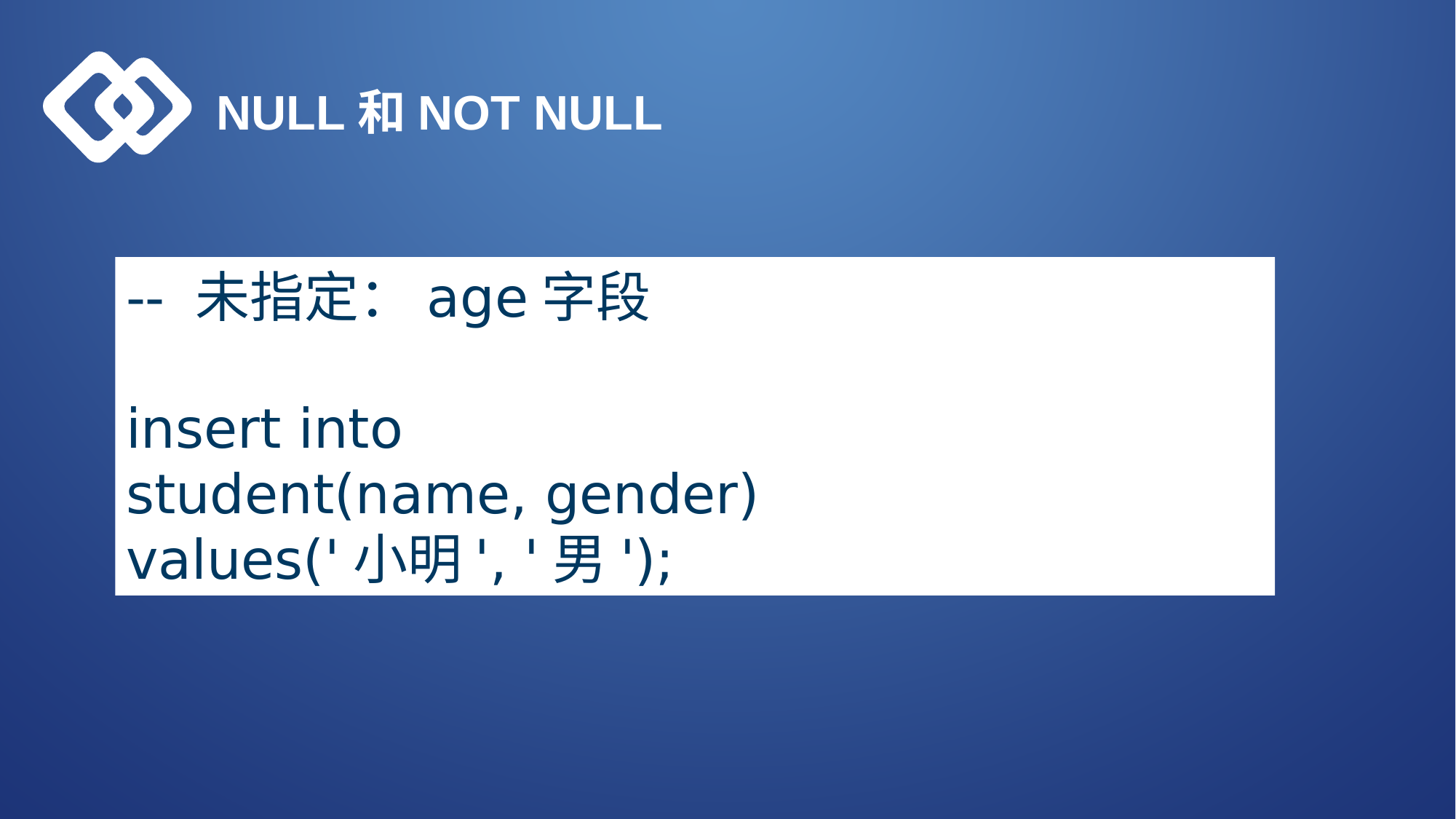

NULL和NOT NULL

-- 未指定：age字段

insert into
student(name, gender)
values('小明', '男');